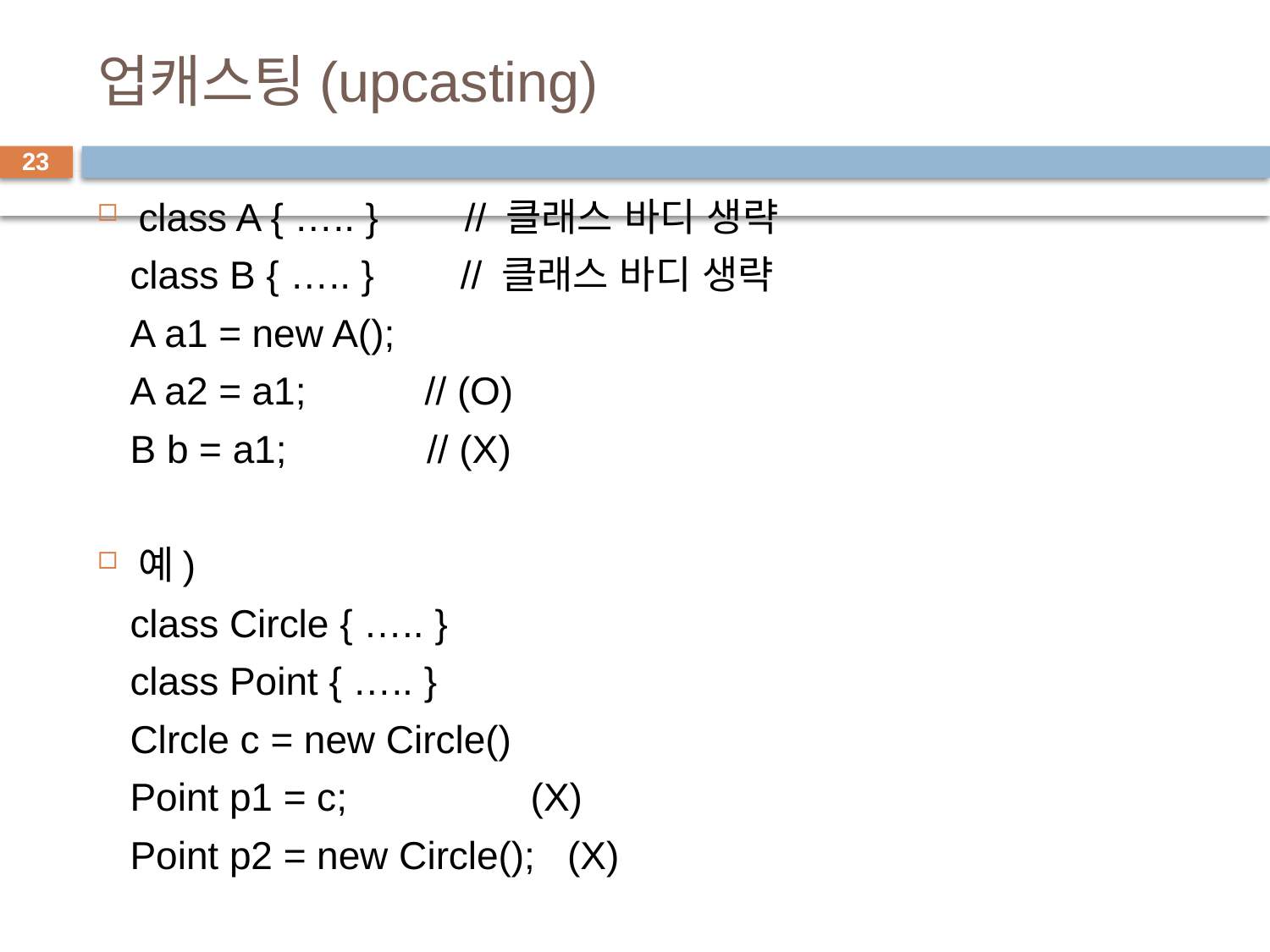

# 업캐스팅(upcasting)
23
class A { ….. }        // 클래스 바디 생략
   class B { ….. }        // 클래스 바디 생략
   A a1 = new A();
   A a2 = a1;           // (O)
   B b = a1;             // (X)

예)
   class Circle { ….. }
   class Point { ….. }
   Clrcle c = new Circle()
   Point p1 = c;                 (X)
   Point p2 = new Circle();   (X)